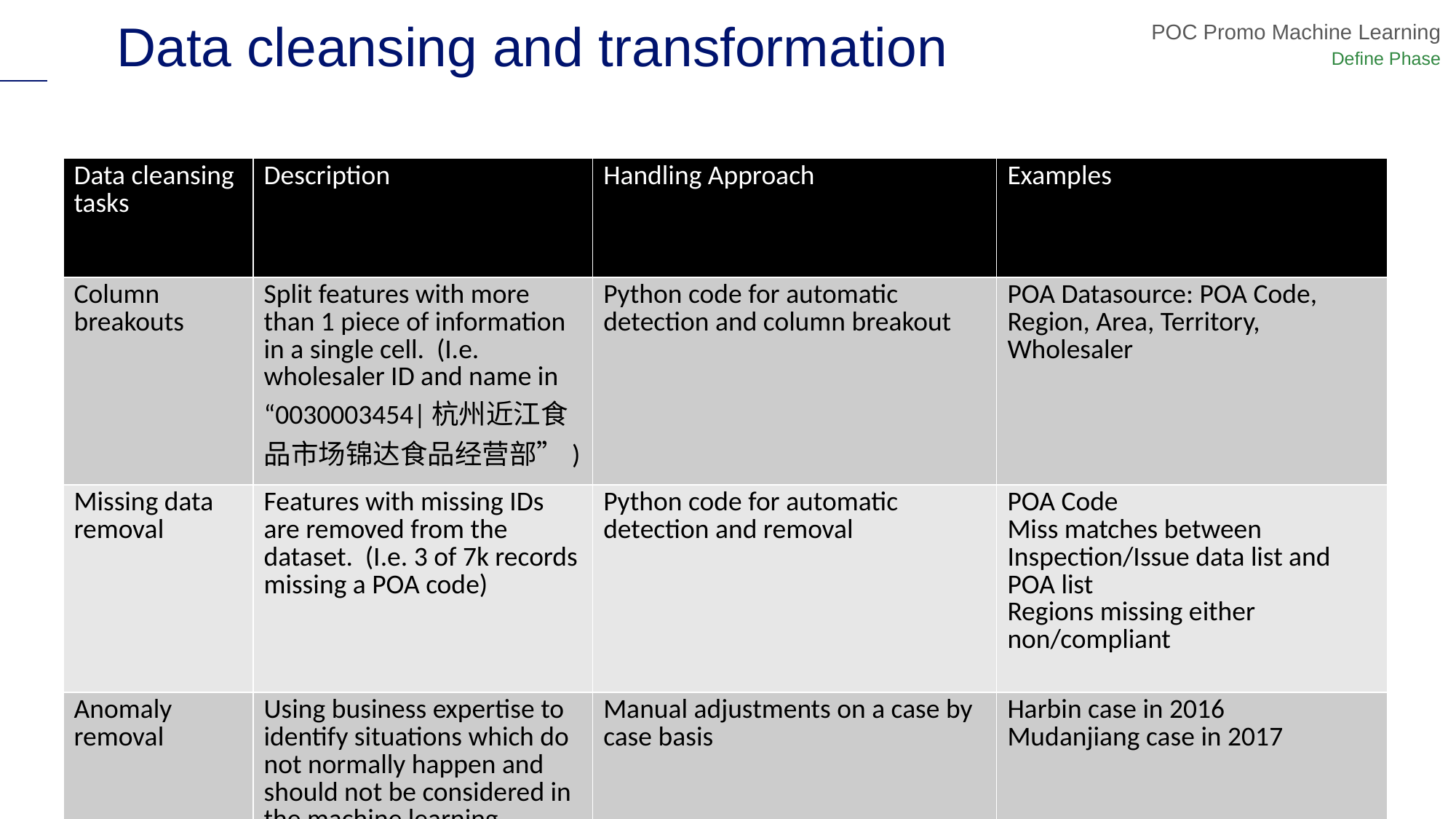

Slide Reference
Usage: Mandatory
Description:  What should the team do if the KPI shows a downturn in performance (e.g., out-of-control condition)?
Instructions: Detail your plan on how to respond to a performance excursion (i.e., special cause variation). Include screenshots of reaction plans and Include details of who is responsible for this response plan moving forward, etc.
# Data cleansing and transformation
POC Promo Machine Learning
Define Phase
| Data cleansing tasks | Description | Handling Approach | Examples |
| --- | --- | --- | --- |
| Column breakouts | Split features with more than 1 piece of information in a single cell. (I.e. wholesaler ID and name in “0030003454|杭州近江食品市场锦达食品经营部”) | Python code for automatic detection and column breakout | POA Datasource: POA Code, Region, Area, Territory, Wholesaler |
| Missing data removal | Features with missing IDs are removed from the dataset. (I.e. 3 of 7k records missing a POA code) | Python code for automatic detection and removal | POA Code Miss matches between Inspection/Issue data list and POA list Regions missing either non/compliant |
| Anomaly removal | Using business expertise to identify situations which do not normally happen and should not be considered in the machine learning process | Manual adjustments on a case by case basis | Harbin case in 2016 Mudanjiang case in 2017 |
| Data entry mistakes | Manual data entry leads to poor quality information | Python code for automatic detection and adjustment or removal | Most of POA Inspection/Issue lists have data entry mistakes in each column |